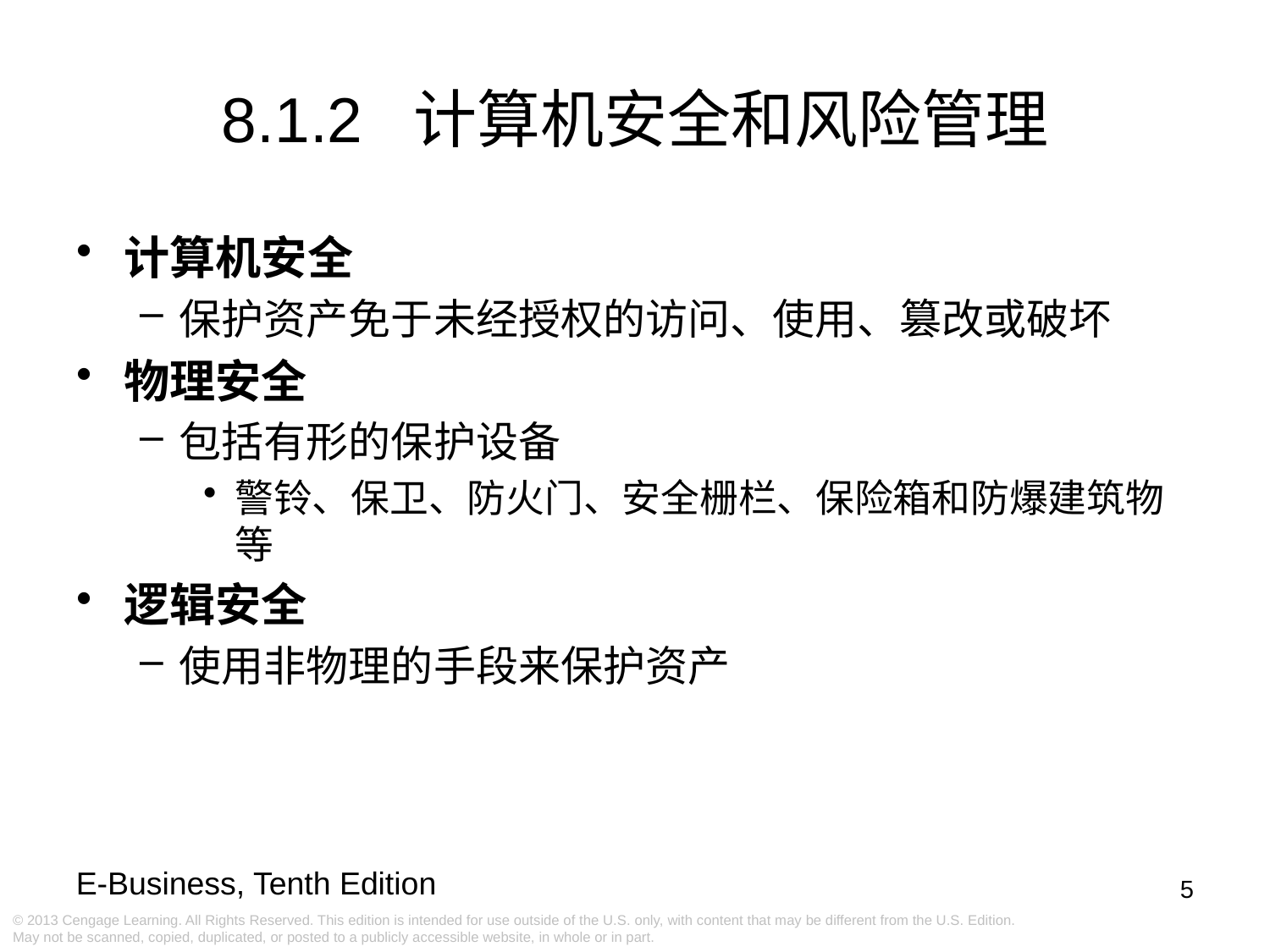

8.1.2  计算机安全和风险管理
计算机安全
保护资产免于未经授权的访问、使用、篡改或破坏
物理安全
包括有形的保护设备
警铃、保卫、防火门、安全栅栏、保险箱和防爆建筑物等
逻辑安全
使用非物理的手段来保护资产

5